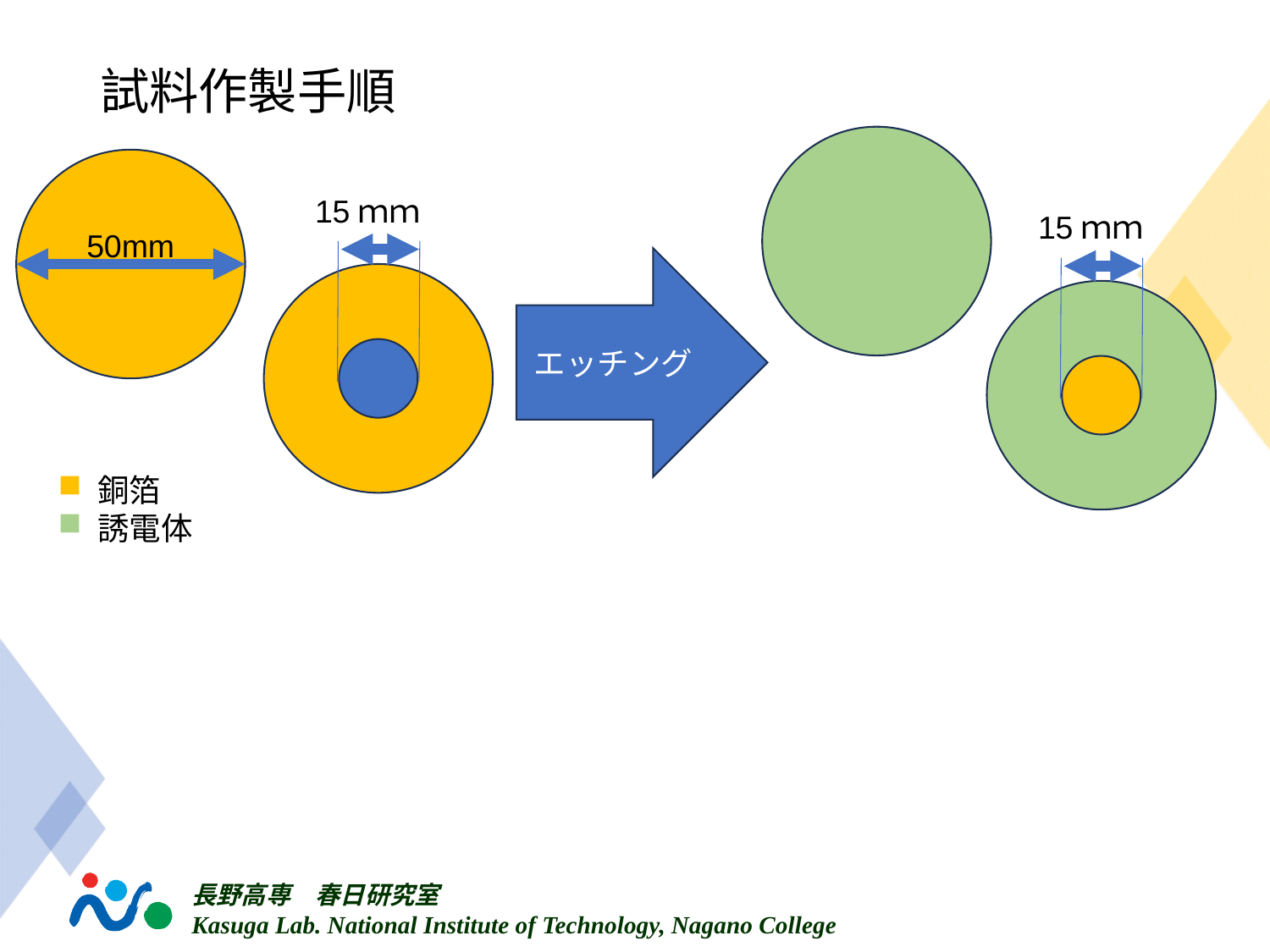

# 試料作製手順
円板状（または角を切り落とした八角形）の銅箔付き誘電体を3枚用意する
1枚は中心にΦ15mmのシールを貼り、銅箔円板を残してエッチングする（銅箔保護）
残り2枚は銅箔を除去するようにエッチングする（銅箔なし）

50mm

15ｍｍ

15ｍｍ

エッチング
銅箔
誘電体